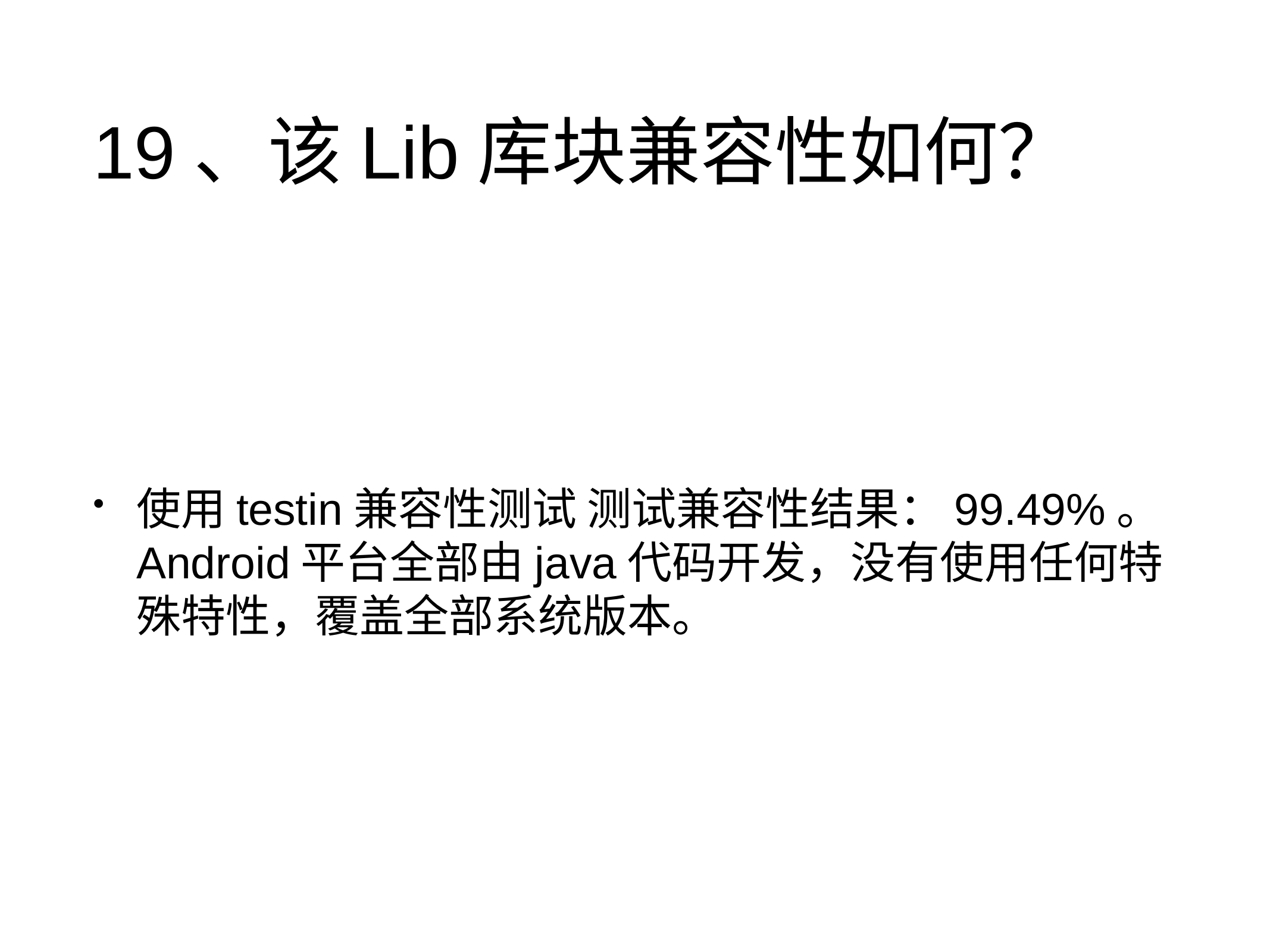

# 19、该Lib库块兼容性如何？
使用testin兼容性测试 测试兼容性结果：99.49%。 Android平台全部由java代码开发，没有使用任何特殊特性，覆盖全部系统版本。